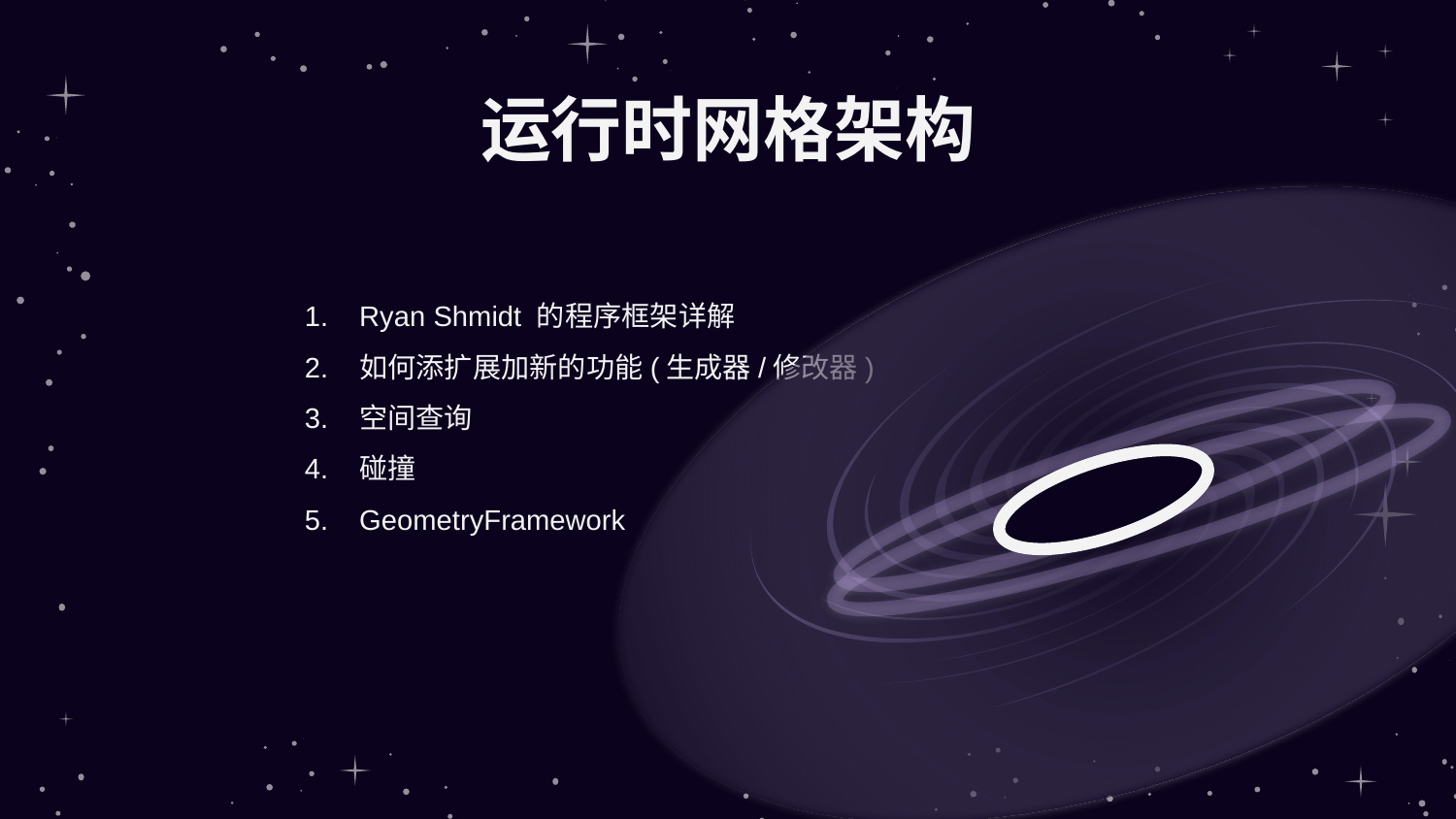

# 运行时网格架构

Ryan Shmidt 的程序框架详解
如何添扩展加新的功能(生成器/修改器)
空间查询
碰撞
GeometryFramework